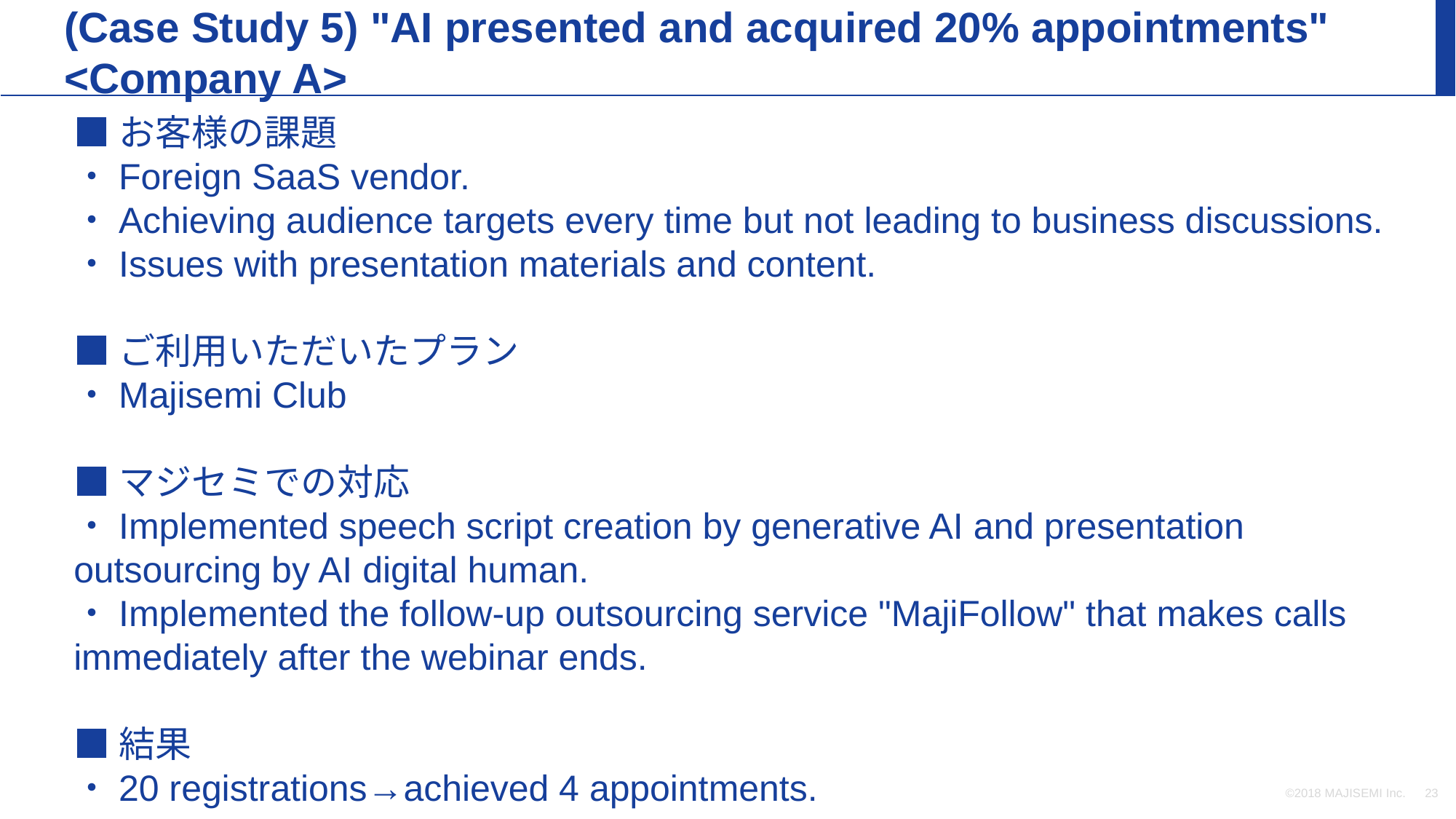

(Case Study 5) "AI presented and acquired 20% appointments" <Company A>
■お客様の課題
・Foreign SaaS vendor.
・Achieving audience targets every time but not leading to business discussions.
・Issues with presentation materials and content.

■ご利用いただいたプラン
・Majisemi Club

■マジセミでの対応
・Implemented speech script creation by generative AI and presentation outsourcing by AI digital human.
・Implemented the follow-up outsourcing service "MajiFollow" that makes calls immediately after the webinar ends.

■結果
・20 registrations→achieved 4 appointments.
©2018 MAJISEMI Inc.
23